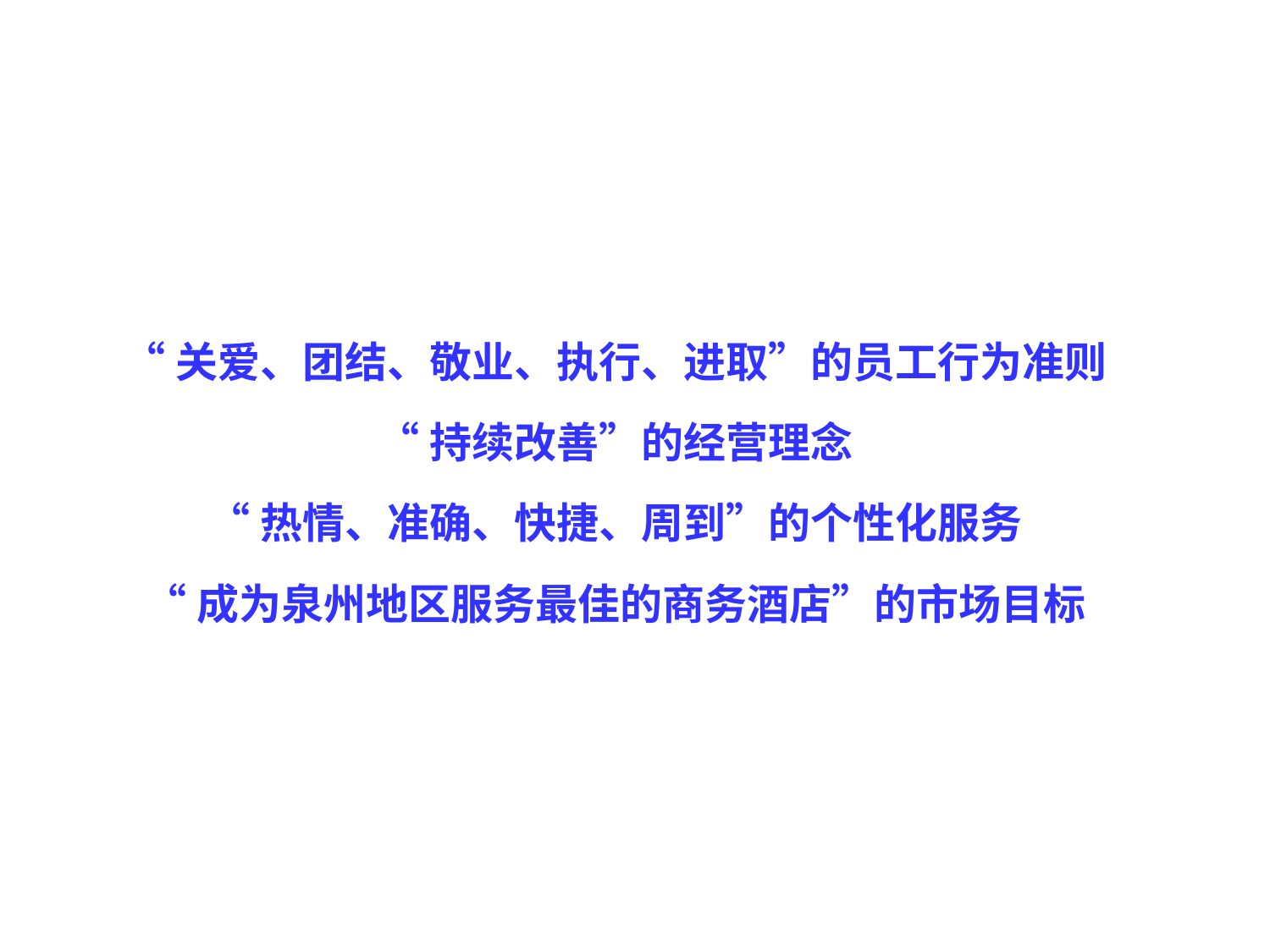

“关爱、团结、敬业、执行、进取”的员工行为准则
“持续改善”的经营理念
“热情、准确、快捷、周到”的个性化服务
“成为泉州地区服务最佳的商务酒店”的市场目标